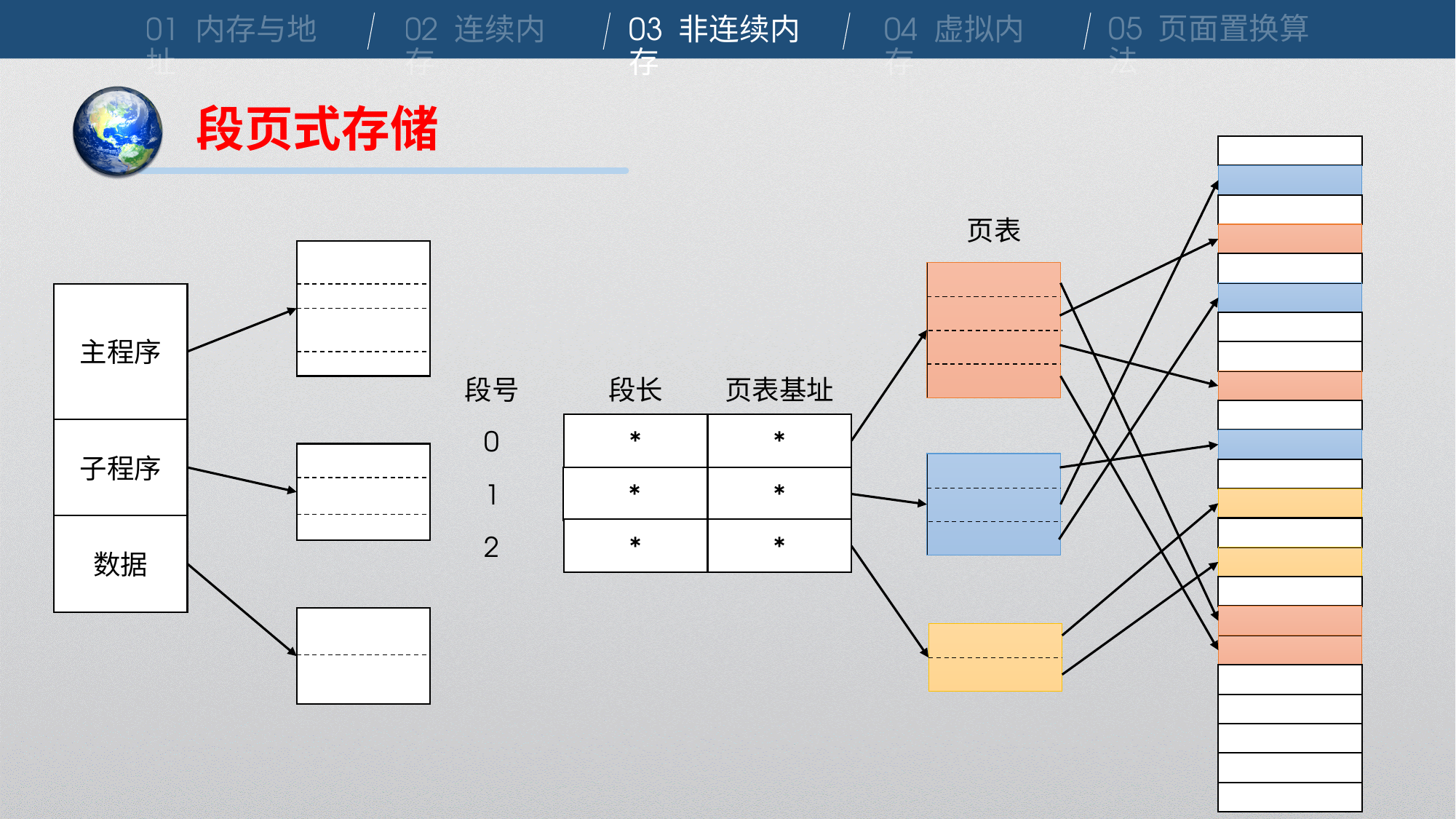

05 页面置换算法
01 内存与地址
02 连续内存
03 非连续内存
04 虚拟内存
段页式存储

页表

主程序

段号
段长
页表基址
0
*
*
1
*
*
2
*
*

子程序

数据